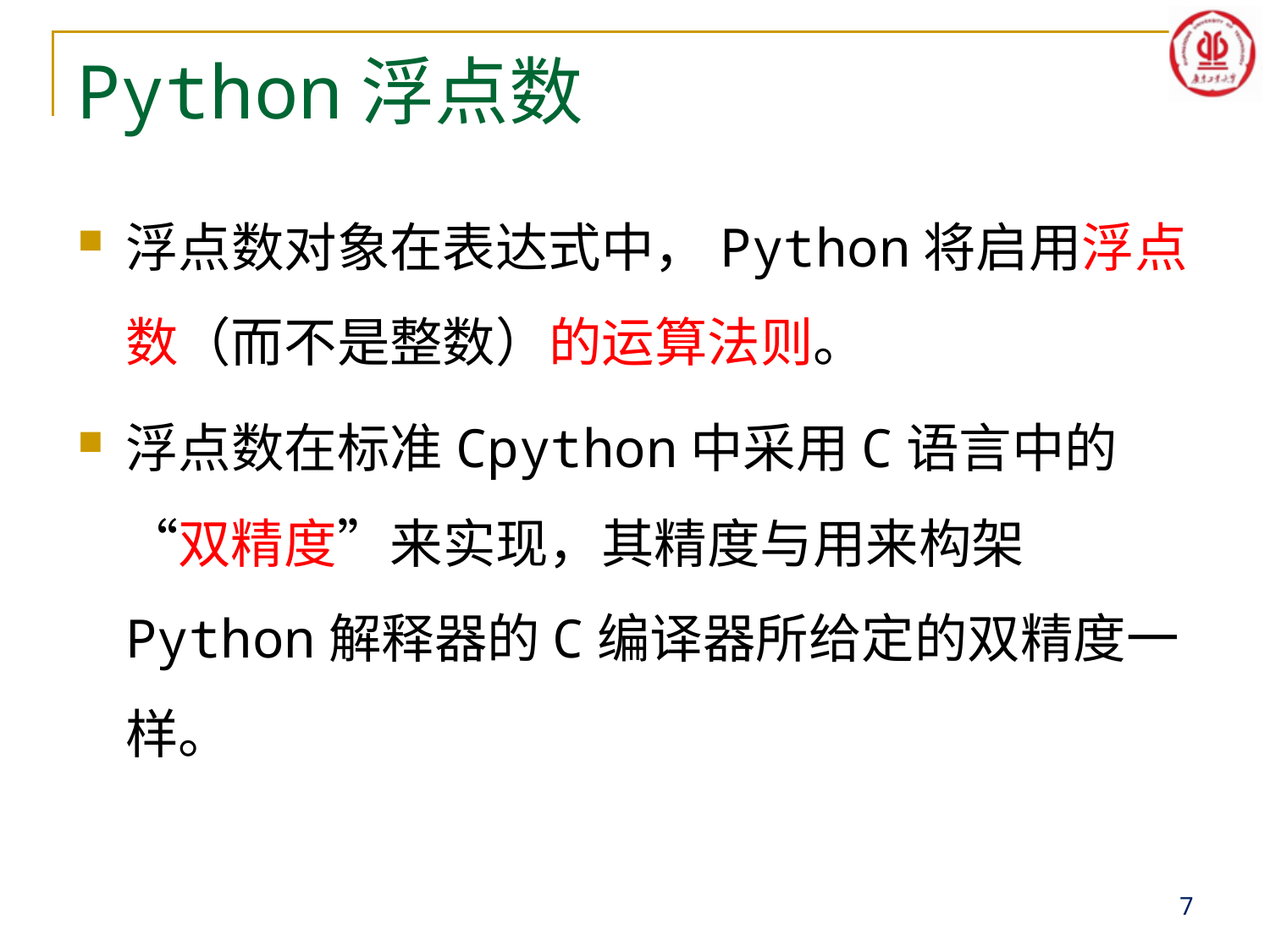

# Python浮点数
浮点数对象在表达式中，Python将启用浮点数（而不是整数）的运算法则。
浮点数在标准Cpython中采用C语言中的“双精度”来实现，其精度与用来构架Python解释器的C编译器所给定的双精度一样。
7